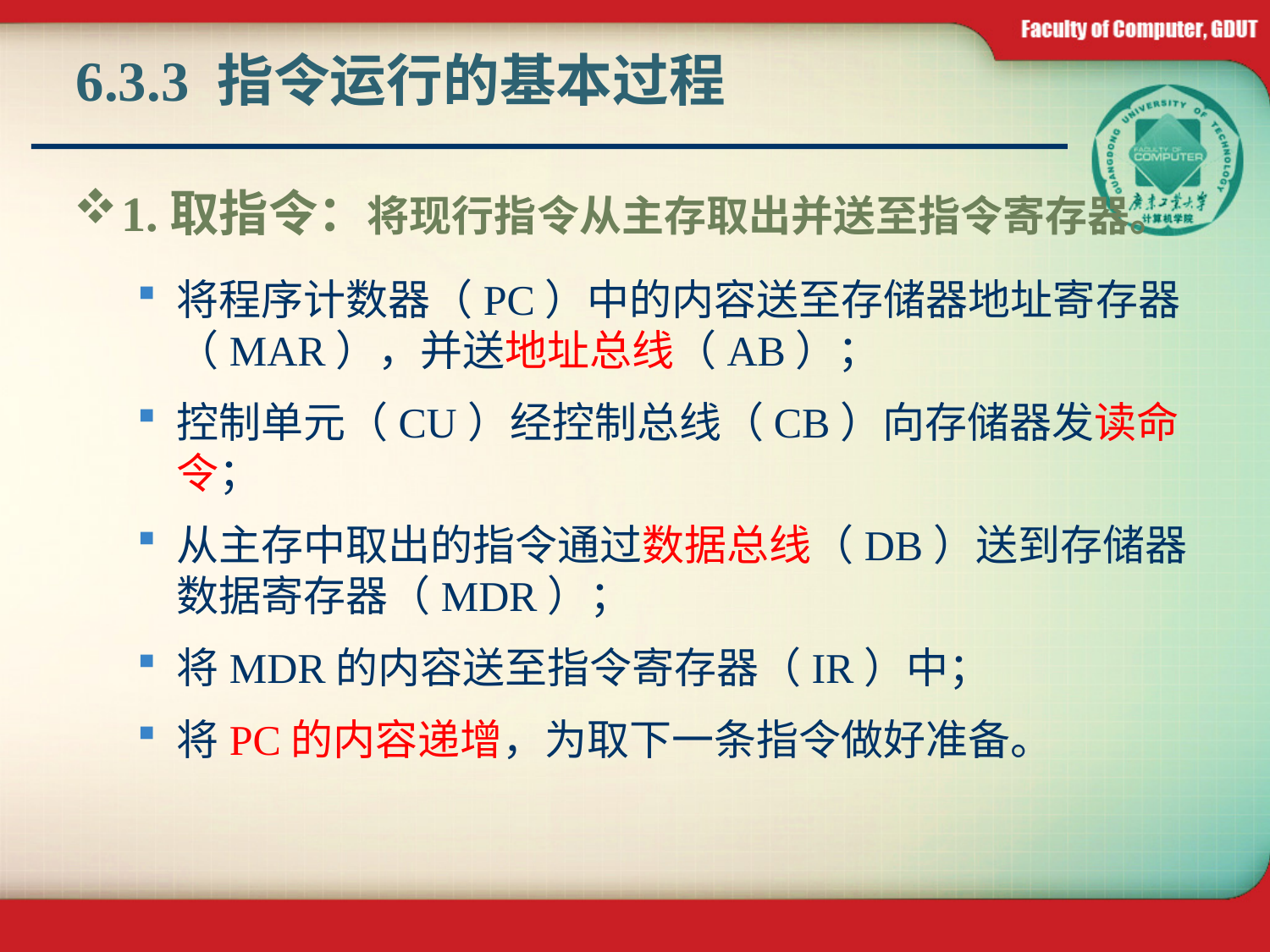

# 6.3.3 指令运行的基本过程
1.取指令：将现行指令从主存取出并送至指令寄存器。
将程序计数器（PC）中的内容送至存储器地址寄存器（MAR），并送地址总线（AB）；
控制单元（CU）经控制总线（CB）向存储器发读命令；
从主存中取出的指令通过数据总线（DB）送到存储器数据寄存器（MDR）；
将MDR的内容送至指令寄存器（IR）中；
将PC的内容递增，为取下一条指令做好准备。